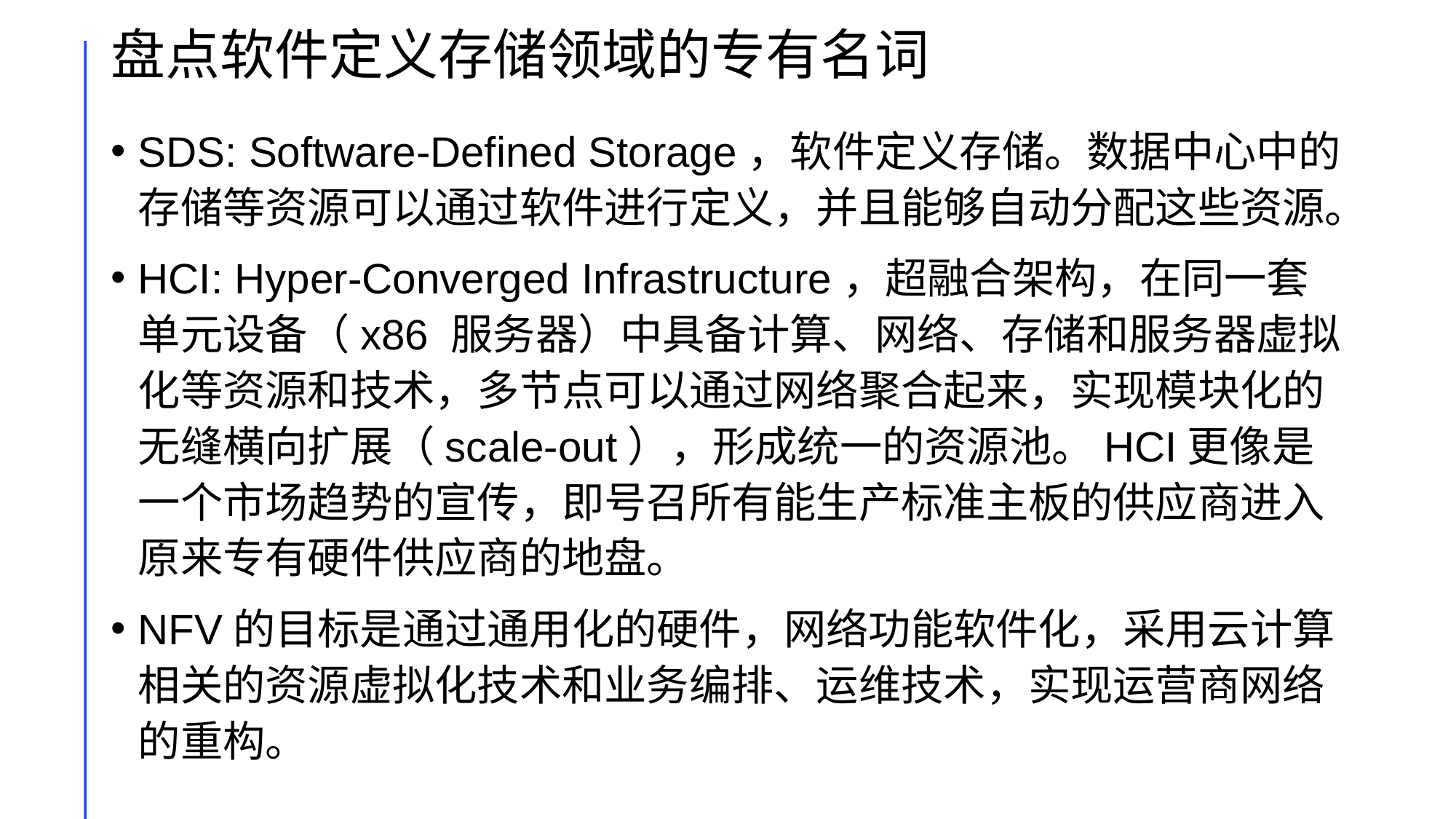

# 盘点软件定义存储领域的专有名词
SDS: Software-Defined Storage，软件定义存储。数据中心中的存储等资源可以通过软件进行定义，并且能够自动分配这些资源。
HCI: Hyper-Converged Infrastructure，超融合架构，在同一套单元设备（x86 服务器）中具备计算、网络、存储和服务器虚拟化等资源和技术，多节点可以通过网络聚合起来，实现模块化的无缝横向扩展（scale-out），形成统一的资源池。HCI更像是一个市场趋势的宣传，即号召所有能生产标准主板的供应商进入原来专有硬件供应商的地盘。
NFV的目标是通过通用化的硬件，网络功能软件化，采用云计算相关的资源虚拟化技术和业务编排、运维技术，实现运营商网络的重构。